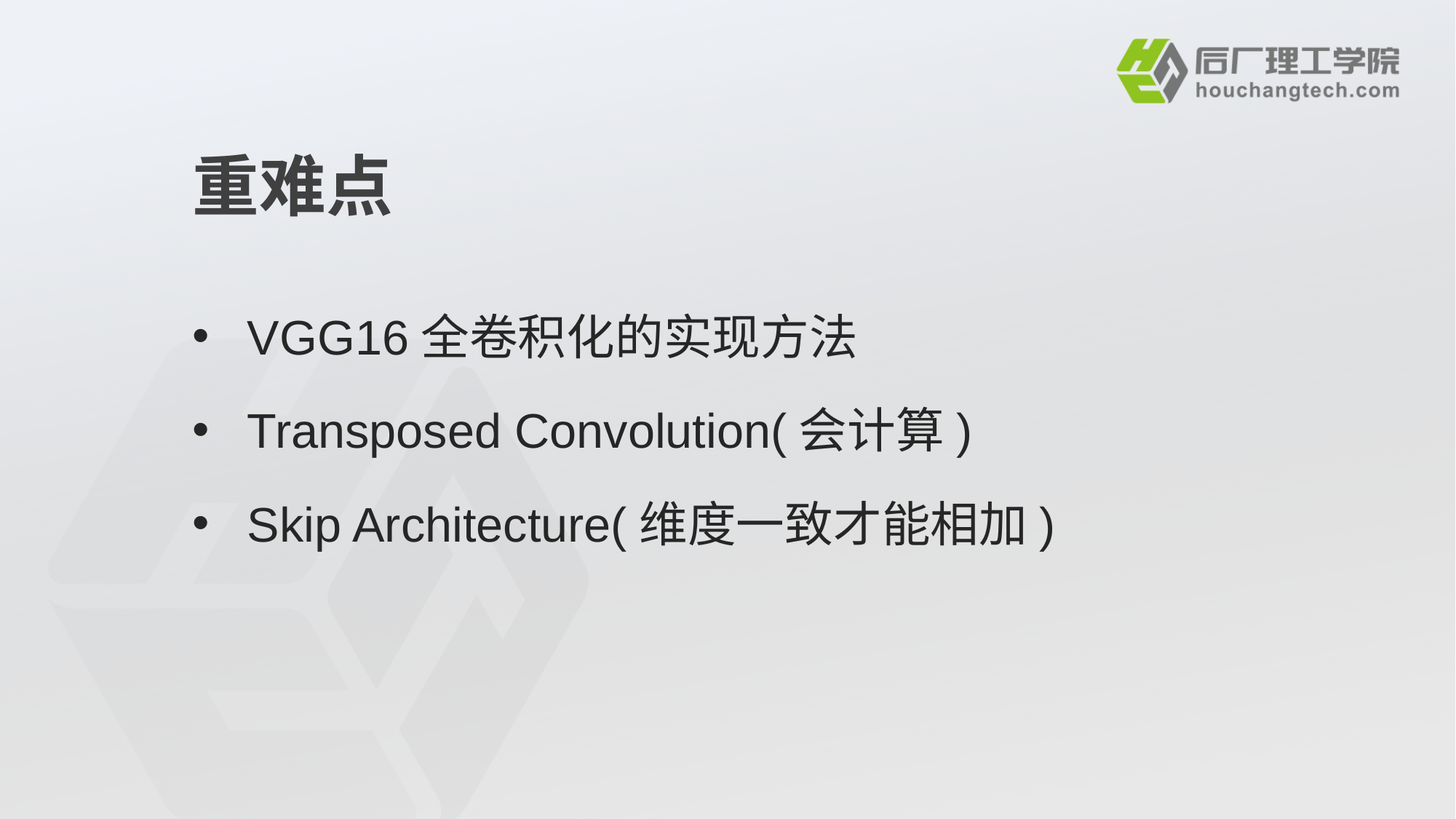

# 重难点
VGG16全卷积化的实现方法
Transposed Convolution(会计算)
Skip Architecture(维度一致才能相加)